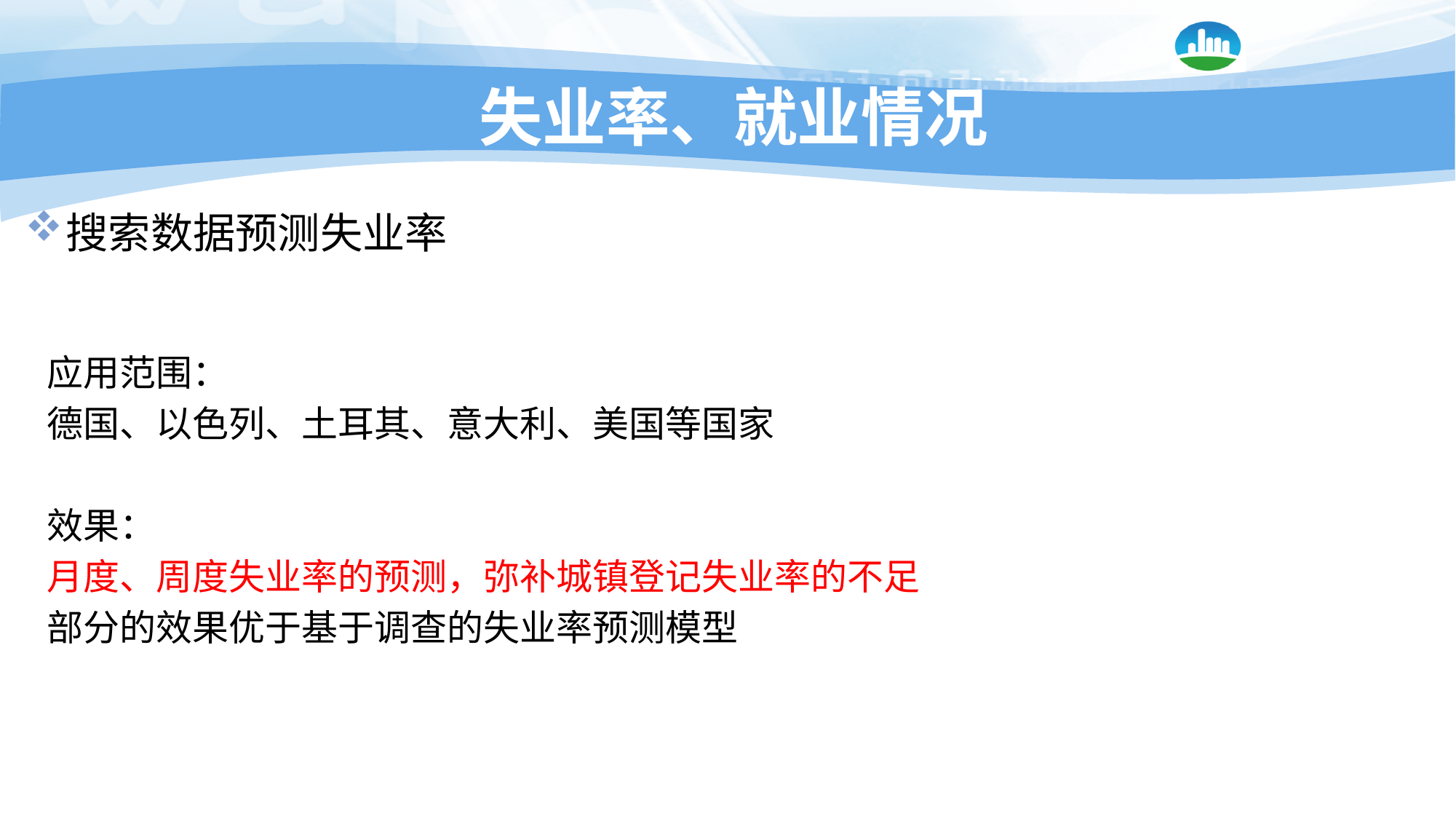

# 失业率、就业情况
搜索数据预测失业率

应用范围：
德国、以色列、土耳其、意大利、美国等国家

效果：
月度、周度失业率的预测，弥补城镇登记失业率的不足
部分的效果优于基于调查的失业率预测模型